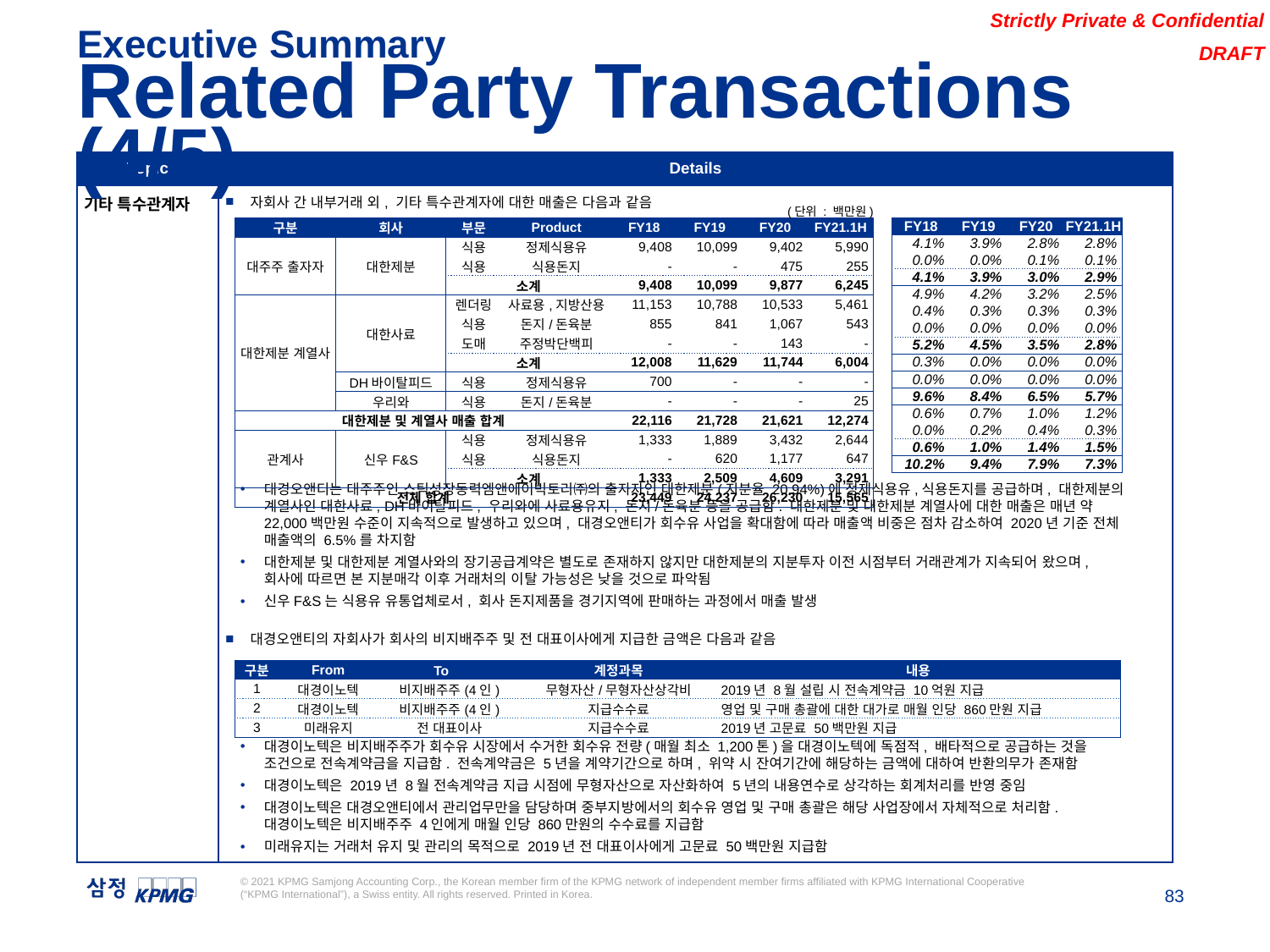

Executive Summary
Related Party Transactions (4/5)
| Topic | Details |
| --- | --- |
| 기타 특수관계자 | 자회사 간 내부거래 외, 기타 특수관계자에 대한 매출은 다음과 같음 대경오앤티의 자회사가 회사의 비지배주주 및 전 대표이사에게 지급한 금액은 다음과 같음 |
(단위 : 백만원)
| 구분 | 회사 | 부문 | Product | FY18 | FY19 | FY20 | FY21.1H |
| --- | --- | --- | --- | --- | --- | --- | --- |
| 대주주 출자자 | 대한제분 | 식용 | 정제식용유 | 9,408 | 10,099 | 9,402 | 5,990 |
|  |  | 식용 | 식용돈지 | - | - | 475 | 255 |
|  |  | 소계 |  | 9,408 | 10,099 | 9,877 | 6,245 |
| 대한제분 계열사 | 대한사료 | 렌더링 | 사료용,지방산용 | 11,153 | 10,788 | 10,533 | 5,461 |
|  |  | 식용 | 돈지/돈육분 | 855 | 841 | 1,067 | 543 |
|  |  | 도매 | 주정박단백피 | - | - | 143 | - |
|  |  | 소계 |  | 12,008 | 11,629 | 11,744 | 6,004 |
|  | DH바이탈피드 | 식용 | 정제식용유 | 700 | - | - | - |
|  | 우리와 | 식용 | 돈지/돈육분 | - | - | - | 25 |
| 대한제분 및 계열사 매출 합계 |  |  |  | 22,116 | 21,728 | 21,621 | 12,274 |
| 관계사 | 신우F&S | 식용 | 정제식용유 | 1,333 | 1,889 | 3,432 | 2,644 |
|  |  | 식용 | 식용돈지 | - | 620 | 1,177 | 647 |
|  |  | 소계 |  | 1,333 | 2,509 | 4,609 | 3,291 |
| 전체 합계 |  |  |  | 23,449 | 24,237 | 26,230 | 15,565 |
| FY18 | FY19 | FY20 | FY21.1H |
| --- | --- | --- | --- |
| 4.1% | 3.9% | 2.8% | 2.8% |
| 0.0% | 0.0% | 0.1% | 0.1% |
| 4.1% | 3.9% | 3.0% | 2.9% |
| 4.9% | 4.2% | 3.2% | 2.5% |
| 0.4% | 0.3% | 0.3% | 0.3% |
| 0.0% | 0.0% | 0.0% | 0.0% |
| 5.2% | 4.5% | 3.5% | 2.8% |
| 0.3% | 0.0% | 0.0% | 0.0% |
| 0.0% | 0.0% | 0.0% | 0.0% |
| 9.6% | 8.4% | 6.5% | 5.7% |
| 0.6% | 0.7% | 1.0% | 1.2% |
| 0.0% | 0.2% | 0.4% | 0.3% |
| 0.6% | 1.0% | 1.4% | 1.5% |
| 10.2% | 9.4% | 7.9% | 7.3% |
대경오앤티는 대주주인 스틱성장동력엠앤에이빅토리㈜의 출자자인 대한제분(지분율 20.94%)에 정제식용유,식용돈지를 공급하며, 대한제분의 계열사인 대한사료, DH바이탈피드, 우리와에 사료용유지, 돈지/돈육분 등을 공급함. 대한제분 및 대한제분 계열사에 대한 매출은 매년 약 22,000백만원 수준이 지속적으로 발생하고 있으며, 대경오앤티가 회수유 사업을 확대함에 따라 매출액 비중은 점차 감소하여 2020년 기준 전체 매출액의 6.5%를 차지함
대한제분 및 대한제분 계열사와의 장기공급계약은 별도로 존재하지 않지만 대한제분의 지분투자 이전 시점부터 거래관계가 지속되어 왔으며, 회사에 따르면 본 지분매각 이후 거래처의 이탈 가능성은 낮을 것으로 파악됨
신우F&S는 식용유 유통업체로서, 회사 돈지제품을 경기지역에 판매하는 과정에서 매출 발생

| 구분 | From | To | 계정과목 | 내용 |
| --- | --- | --- | --- | --- |
| 1 | 대경이노텍 | 비지배주주(4인) | 무형자산/무형자산상각비 | 2019년 8월 설립 시 전속계약금 10억원 지급 |
| 2 | 대경이노텍 | 비지배주주(4인) | 지급수수료 | 영업 및 구매 총괄에 대한 대가로 매월 인당 860만원 지급 |
| 3 | 미래유지 | 전 대표이사 | 지급수수료 | 2019년 고문료 50백만원 지급 |
대경이노텍은 비지배주주가 회수유 시장에서 수거한 회수유 전량(매월 최소 1,200톤)을 대경이노텍에 독점적, 배타적으로 공급하는 것을 조건으로 전속계약금을 지급함. 전속계약금은 5년을 계약기간으로 하며, 위약 시 잔여기간에 해당하는 금액에 대하여 반환의무가 존재함
대경이노텍은 2019년 8월 전속계약금 지급 시점에 무형자산으로 자산화하여 5년의 내용연수로 상각하는 회계처리를 반영 중임
대경이노텍은 대경오앤티에서 관리업무만을 담당하며 중부지방에서의 회수유 영업 및 구매 총괄은 해당 사업장에서 자체적으로 처리함. 대경이노텍은 비지배주주 4인에게 매월 인당 860만원의 수수료를 지급함
미래유지는 거래처 유지 및 관리의 목적으로 2019년 전 대표이사에게 고문료 50백만원 지급함